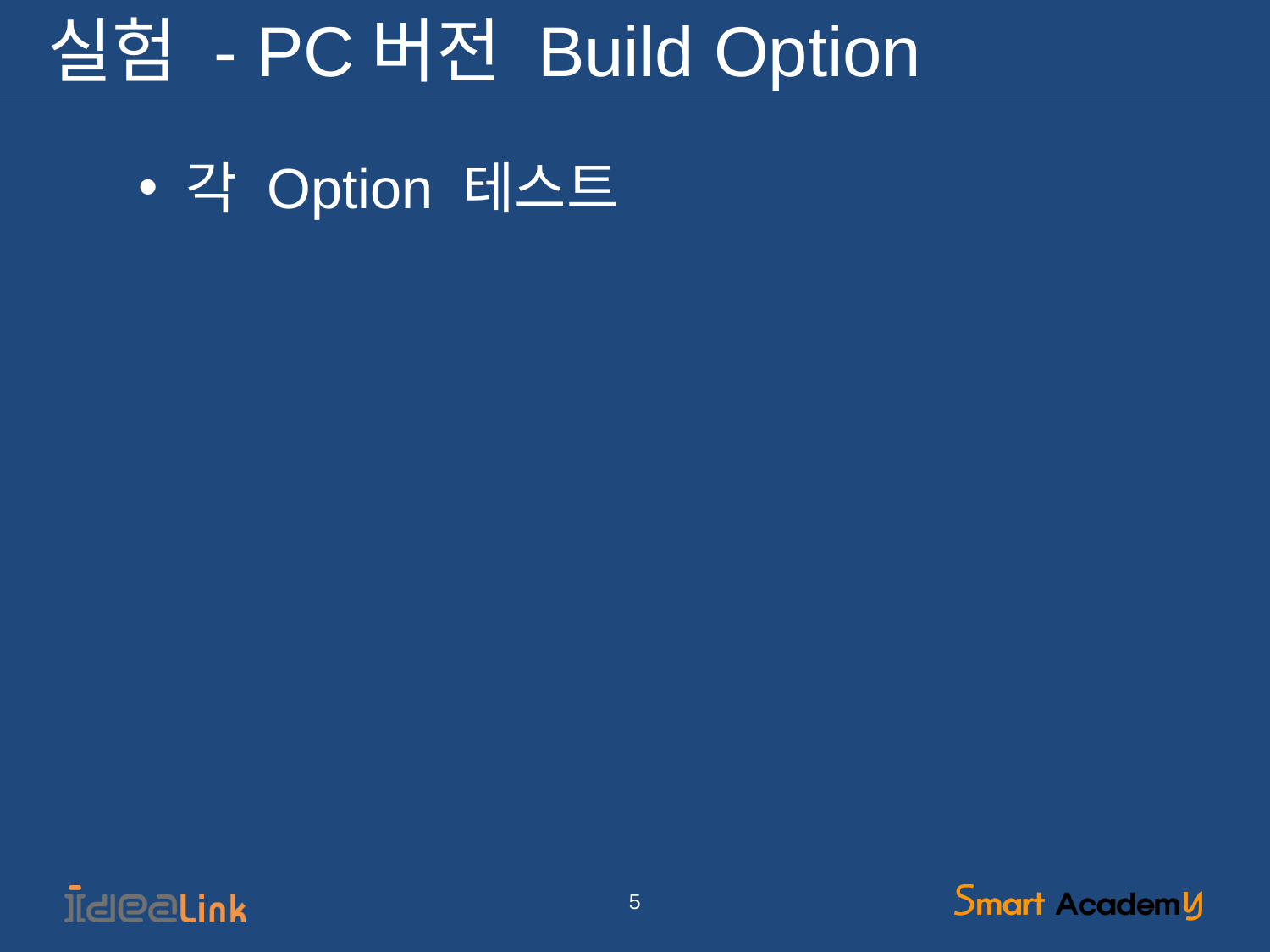

# 실험 - PC버전 Build Option
각 Option 테스트
5